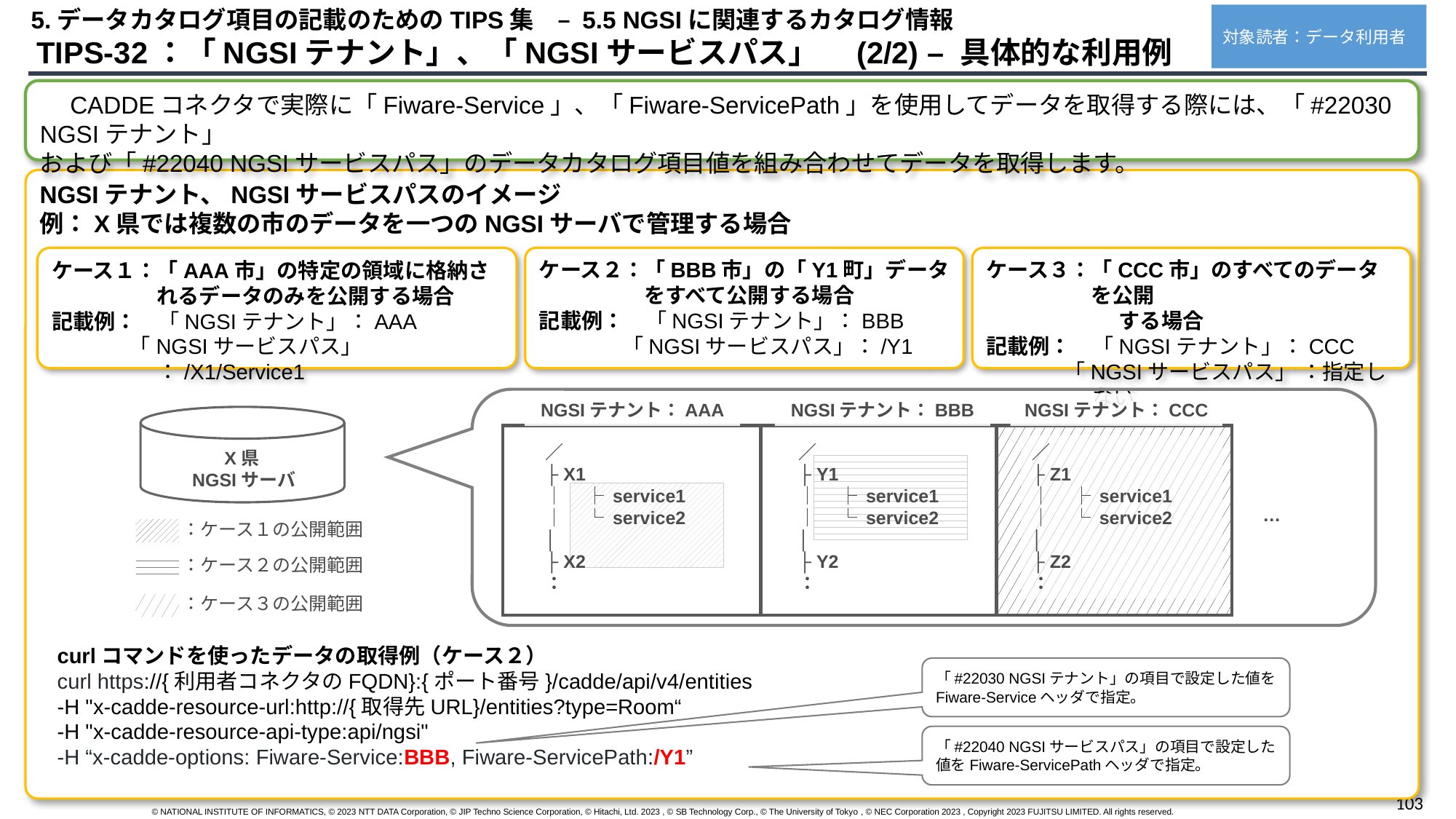

5.データカタログ項目の記載のためのTIPS集　– 5.5 NGSIに関連するカタログ情報
対象読者：データ利用者
 TIPS-32：「NGSIテナント」、「NGSIサービスパス」　(2/2) – 具体的な利用例
　CADDEコネクタで実際に「Fiware-Service」、「Fiware-ServicePath」を使用してデータを取得する際には、「#22030 NGSIテナント」
および「#22040 NGSIサービスパス」のデータカタログ項目値を組み合わせてデータを取得します。
NGSIテナント、NGSIサービスパスのイメージ
例：X県では複数の市のデータを一つのNGSIサーバで管理する場合

ケース１：「AAA市」の特定の領域に格納されるデータのみを公開する場合
記載例：　「NGSIテナント」：AAA
　            「NGSIサービスパス」 ：/X1/Service1
ケース２：「BBB市」の「Y1町」データをすべて公開する場合
記載例：　「NGSIテナント」：BBB
            　「NGSIサービスパス」：/Y1
ケース３：「CCC市」のすべてのデータを公開
　　　　　　 する場合
記載例：　「NGSIテナント」：CCC
　            「NGSIサービスパス」 ：指定しない

NGSIテナント：AAA
NGSIテナント：BBB
NGSIテナント：CCC

／
├ X1
│　├ service1
│　└ service2
│
├ X2
：
／
├ Y1
│　├ service1
│　└ service2
│
├ Y2
：
／
├ Z1
│　├ service1
│　└ service2
│
├ Z2
：
X県
NGSIサーバ

…
：ケース１の公開範囲

：ケース２の公開範囲

：ケース３の公開範囲

curlコマンドを使ったデータの取得例（ケース２）
curl https://{利用者コネクタのFQDN}:{ポート番号}/cadde/api/v4/entities
-H "x-cadde-resource-url:http://{取得先URL}/entities?type=Room“
-H "x-cadde-resource-api-type:api/ngsi"
-H “x-cadde-options: Fiware-Service:BBB, Fiware-ServicePath:/Y1”
「#22030 NGSIテナント」の項目で設定した値をFiware-Serviceヘッダで指定。
「#22040 NGSIサービスパス」の項目で設定した値をFiware-ServicePathヘッダで指定。